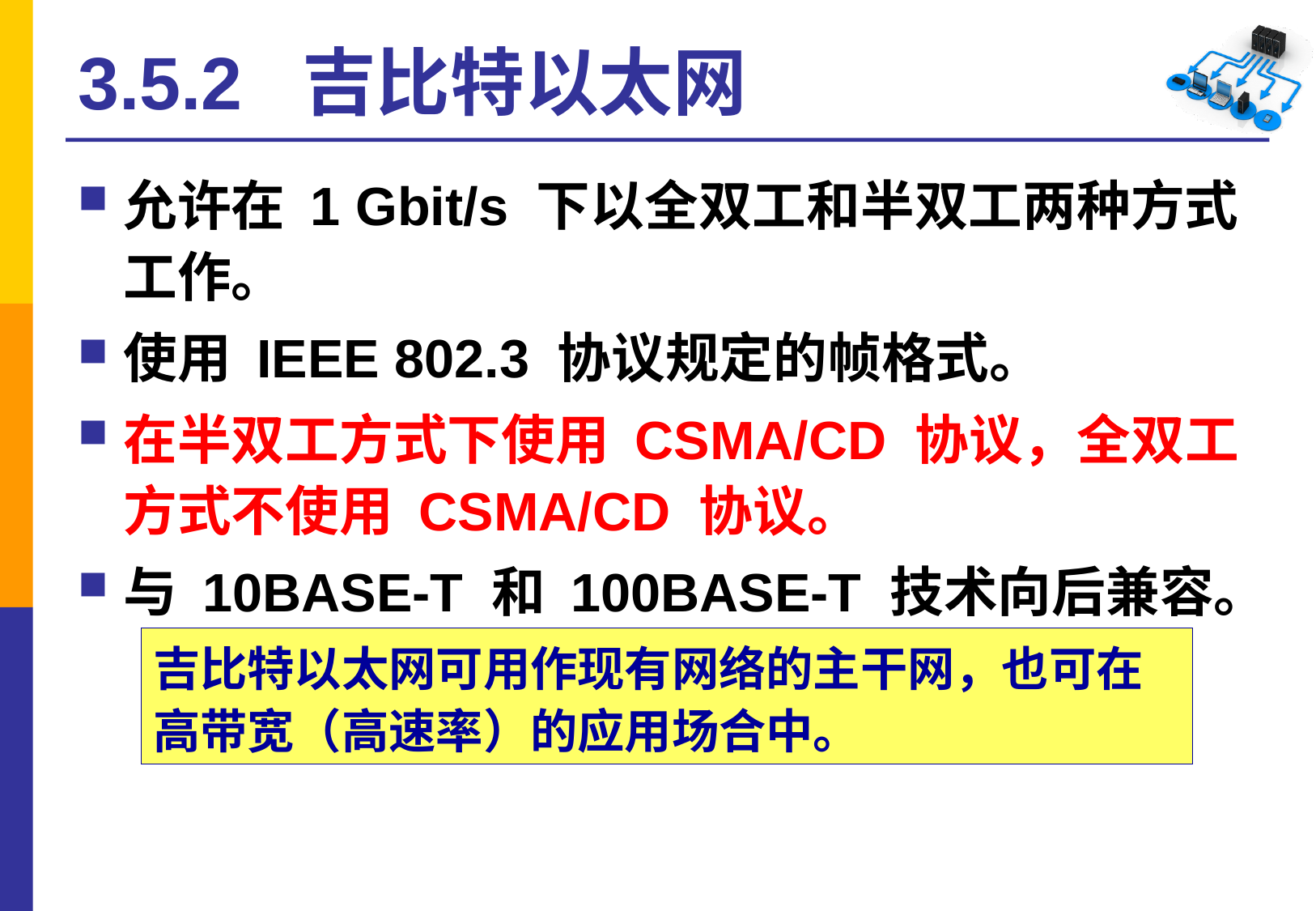

# 3.5.2  吉比特以太网
允许在 1 Gbit/s 下以全双工和半双工两种方式工作。
使用 IEEE 802.3 协议规定的帧格式。
在半双工方式下使用 CSMA/CD 协议，全双工方式不使用 CSMA/CD 协议。
与 10BASE-T 和 100BASE-T 技术向后兼容。
吉比特以太网可用作现有网络的主干网，也可在高带宽（高速率）的应用场合中。